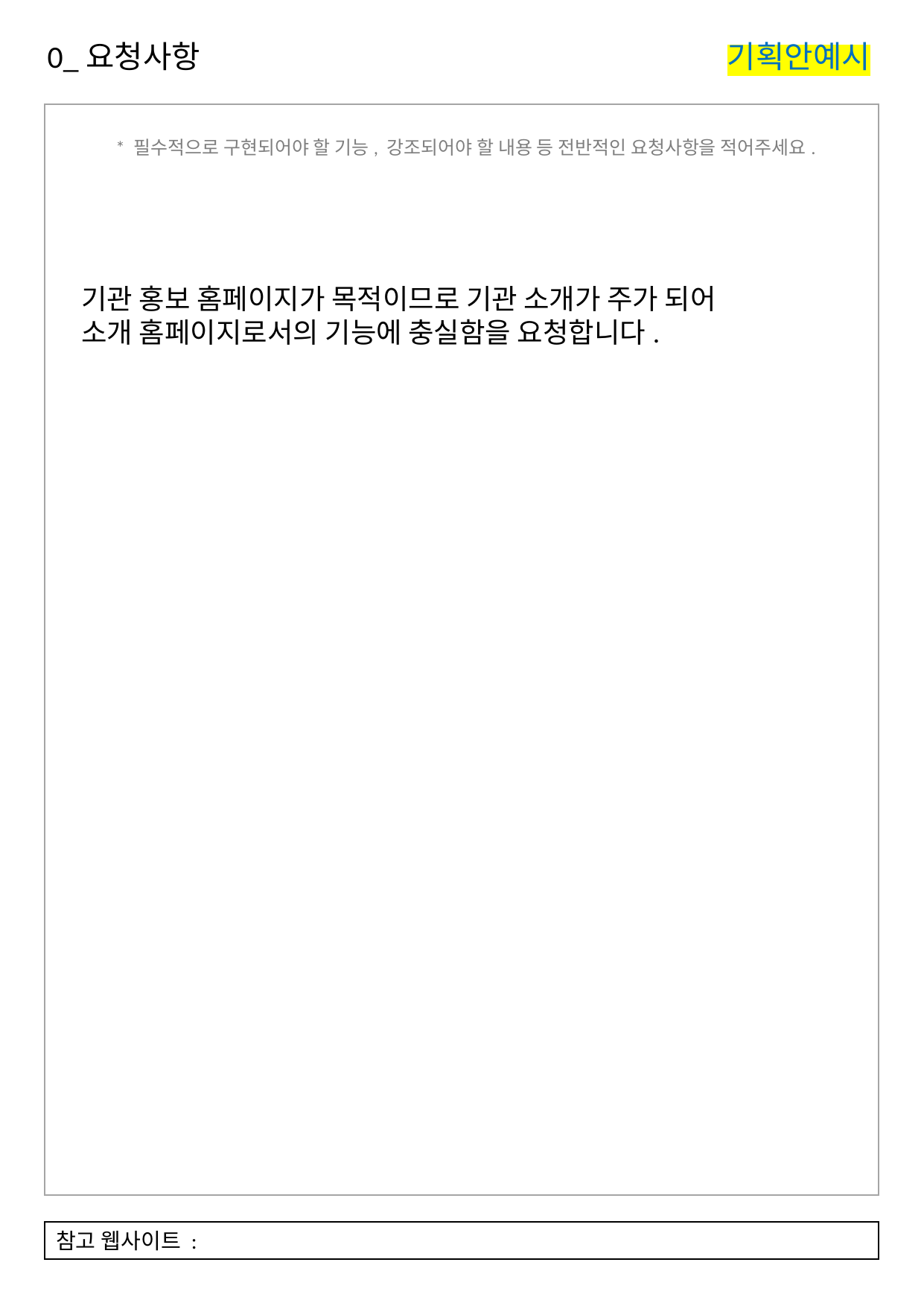

0_요청사항
기획안예시

* 필수적으로 구현되어야 할 기능, 강조되어야 할 내용 등 전반적인 요청사항을 적어주세요.

기관 홍보 홈페이지가 목적이므로 기관 소개가 주가 되어
소개 홈페이지로서의 기능에 충실함을 요청합니다.

참고 웹사이트 :